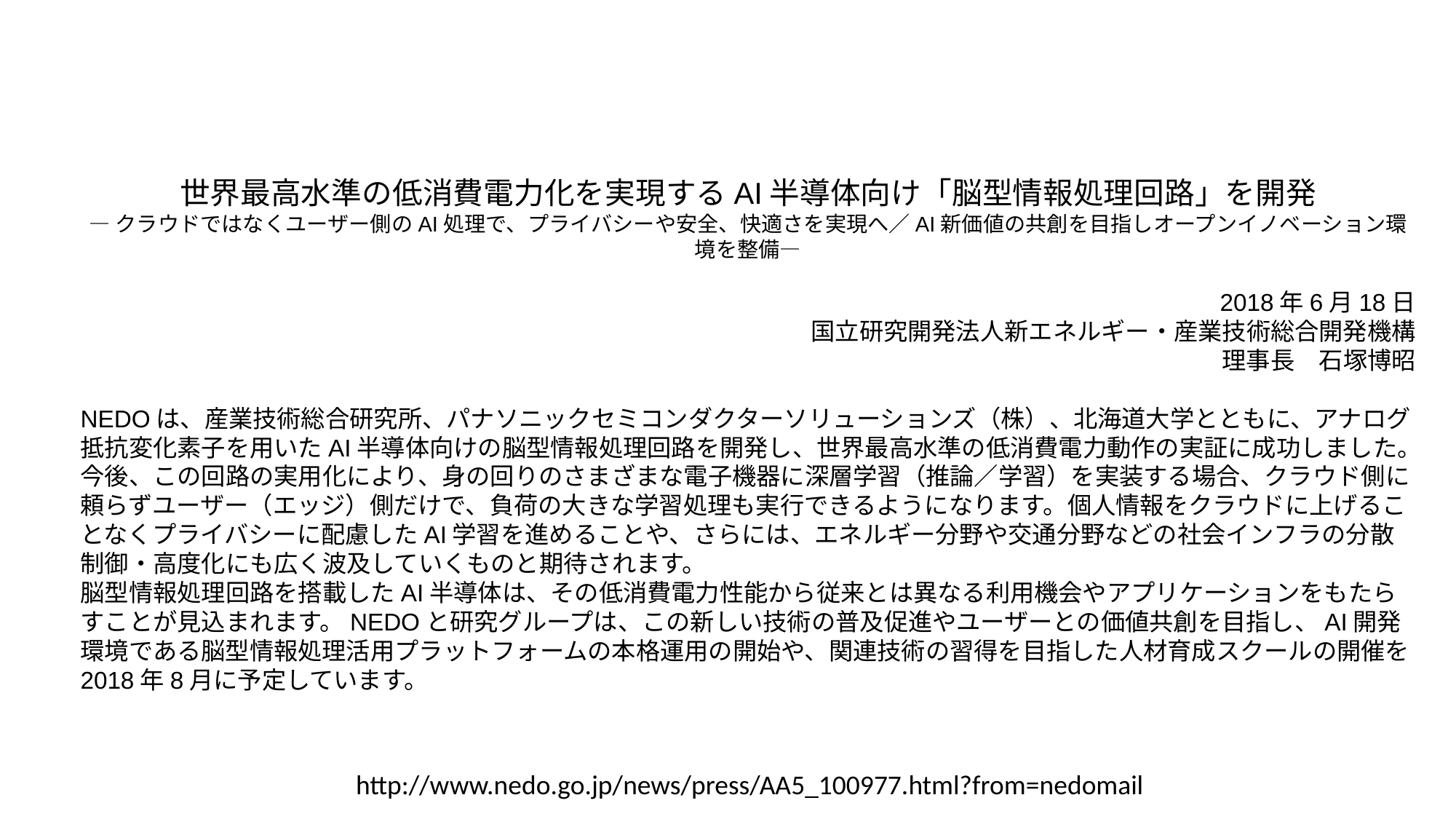

世界最高水準の低消費電力化を実現するAI半導体向け「脳型情報処理回路」を開発
―クラウドではなくユーザー側のAI処理で、プライバシーや安全、快適さを実現へ／AI新価値の共創を目指しオープンイノベーション環境を整備―

2018年6月18日
国立研究開発法人新エネルギー・産業技術総合開発機構
理事長　石塚博昭

NEDOは、産業技術総合研究所、パナソニックセミコンダクターソリューションズ（株）、北海道大学とともに、アナログ抵抗変化素子を用いたAI半導体向けの脳型情報処理回路を開発し、世界最高水準の低消費電力動作の実証に成功しました。
今後、この回路の実用化により、身の回りのさまざまな電子機器に深層学習（推論／学習）を実装する場合、クラウド側に頼らずユーザー（エッジ）側だけで、負荷の大きな学習処理も実行できるようになります。個人情報をクラウドに上げることなくプライバシーに配慮したAI学習を進めることや、さらには、エネルギー分野や交通分野などの社会インフラの分散制御・高度化にも広く波及していくものと期待されます。
脳型情報処理回路を搭載したAI半導体は、その低消費電力性能から従来とは異なる利用機会やアプリケーションをもたらすことが見込まれます。NEDOと研究グループは、この新しい技術の普及促進やユーザーとの価値共創を目指し、AI開発環境である脳型情報処理活用プラットフォームの本格運用の開始や、関連技術の習得を目指した人材育成スクールの開催を2018年8月に予定しています。
http://www.nedo.go.jp/news/press/AA5_100977.html?from=nedomail